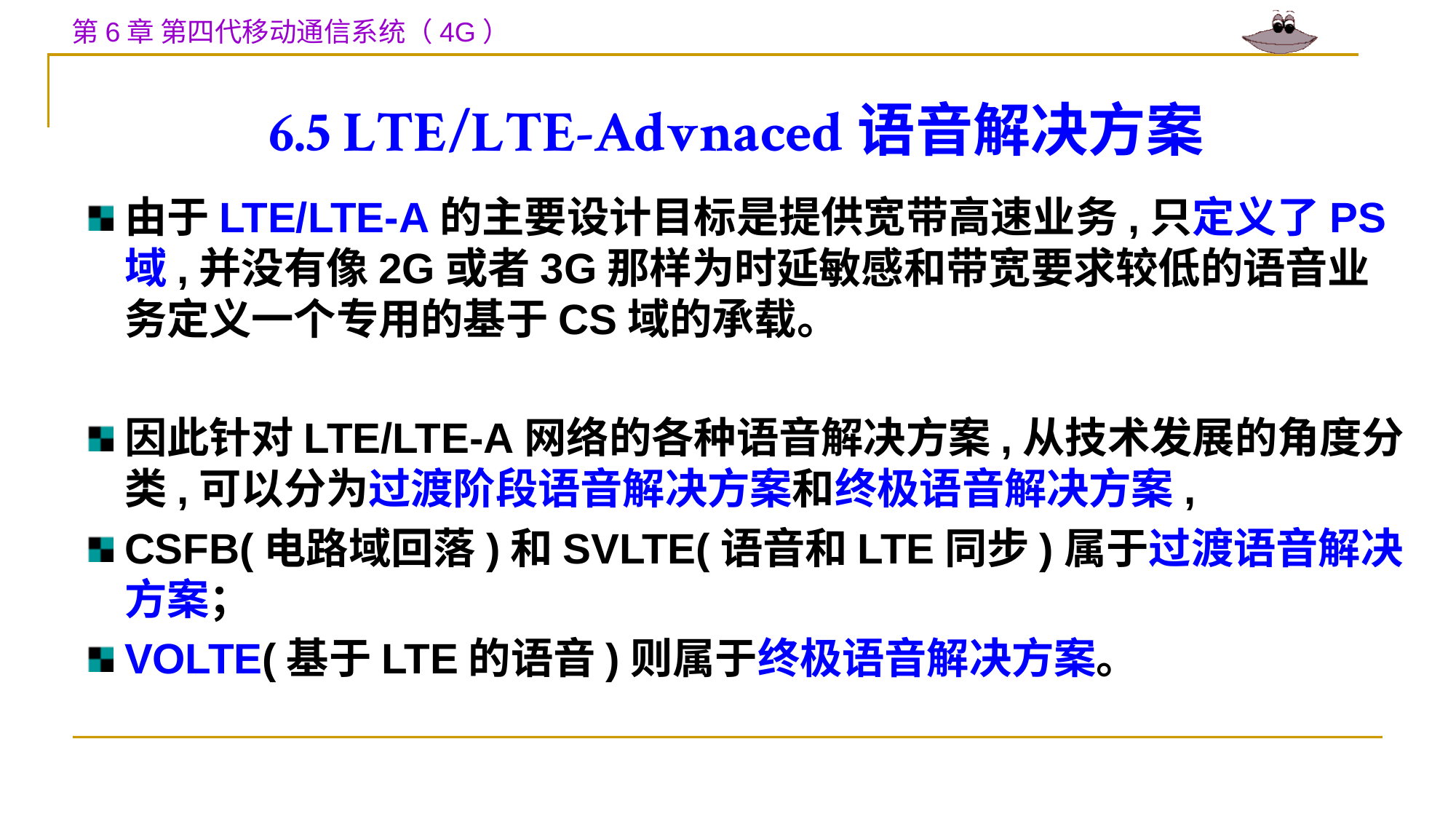

6.5 LTE/LTE-Advnaced语音解决方案
由于LTE/LTE-A的主要设计目标是提供宽带高速业务,只定义了PS域,并没有像2G或者3G那样为时延敏感和带宽要求较低的语音业务定义一个专用的基于CS域的承载。

因此针对LTE/LTE-A网络的各种语音解决方案,从技术发展的角度分类,可以分为过渡阶段语音解决方案和终极语音解决方案,
CSFB(电路域回落)和SVLTE(语音和LTE同步)属于过渡语音解决方案；
VOLTE(基于LTE的语音)则属于终极语音解决方案。